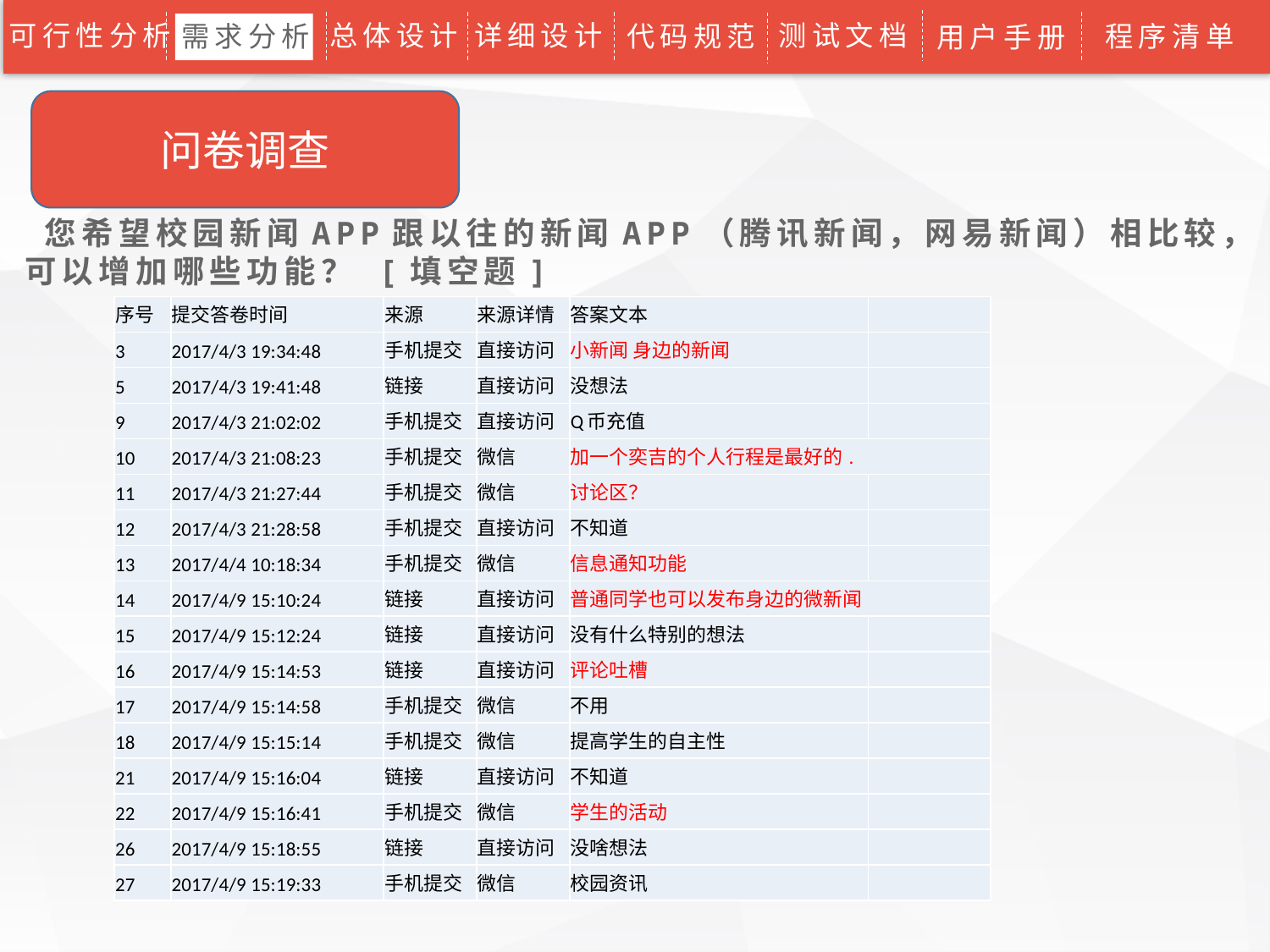

可行性分析
总体设计
详细设计
测试文档
代码规范
程序清单
需求分析

用户手册
问卷调查
 您希望校园新闻APP跟以往的新闻APP（腾讯新闻，网易新闻）相比较，可以增加哪些功能？ [填空题]
| 序号 | 提交答卷时间 | 来源 | 来源详情 | 答案文本 |  |
| --- | --- | --- | --- | --- | --- |
| 3 | 2017/4/3 19:34:48 | 手机提交 | 直接访问 | 小新闻 身边的新闻 |  |
| 5 | 2017/4/3 19:41:48 | 链接 | 直接访问 | 没想法 |  |
| 9 | 2017/4/3 21:02:02 | 手机提交 | 直接访问 | Q币充值 |  |
| 10 | 2017/4/3 21:08:23 | 手机提交 | 微信 | 加一个奕吉的个人行程是最好的. |  |
| 11 | 2017/4/3 21:27:44 | 手机提交 | 微信 | 讨论区？ |  |
| 12 | 2017/4/3 21:28:58 | 手机提交 | 直接访问 | 不知道 |  |
| 13 | 2017/4/4 10:18:34 | 手机提交 | 微信 | 信息通知功能 |  |
| 14 | 2017/4/9 15:10:24 | 链接 | 直接访问 | 普通同学也可以发布身边的微新闻 |  |
| 15 | 2017/4/9 15:12:24 | 链接 | 直接访问 | 没有什么特别的想法 |  |
| 16 | 2017/4/9 15:14:53 | 链接 | 直接访问 | 评论吐槽 |  |
| 17 | 2017/4/9 15:14:58 | 手机提交 | 微信 | 不用 |  |
| 18 | 2017/4/9 15:15:14 | 手机提交 | 微信 | 提高学生的自主性 |  |
| 21 | 2017/4/9 15:16:04 | 链接 | 直接访问 | 不知道 |  |
| 22 | 2017/4/9 15:16:41 | 手机提交 | 微信 | 学生的活动 |  |
| 26 | 2017/4/9 15:18:55 | 链接 | 直接访问 | 没啥想法 |  |
| 27 | 2017/4/9 15:19:33 | 手机提交 | 微信 | 校园资讯 |  |